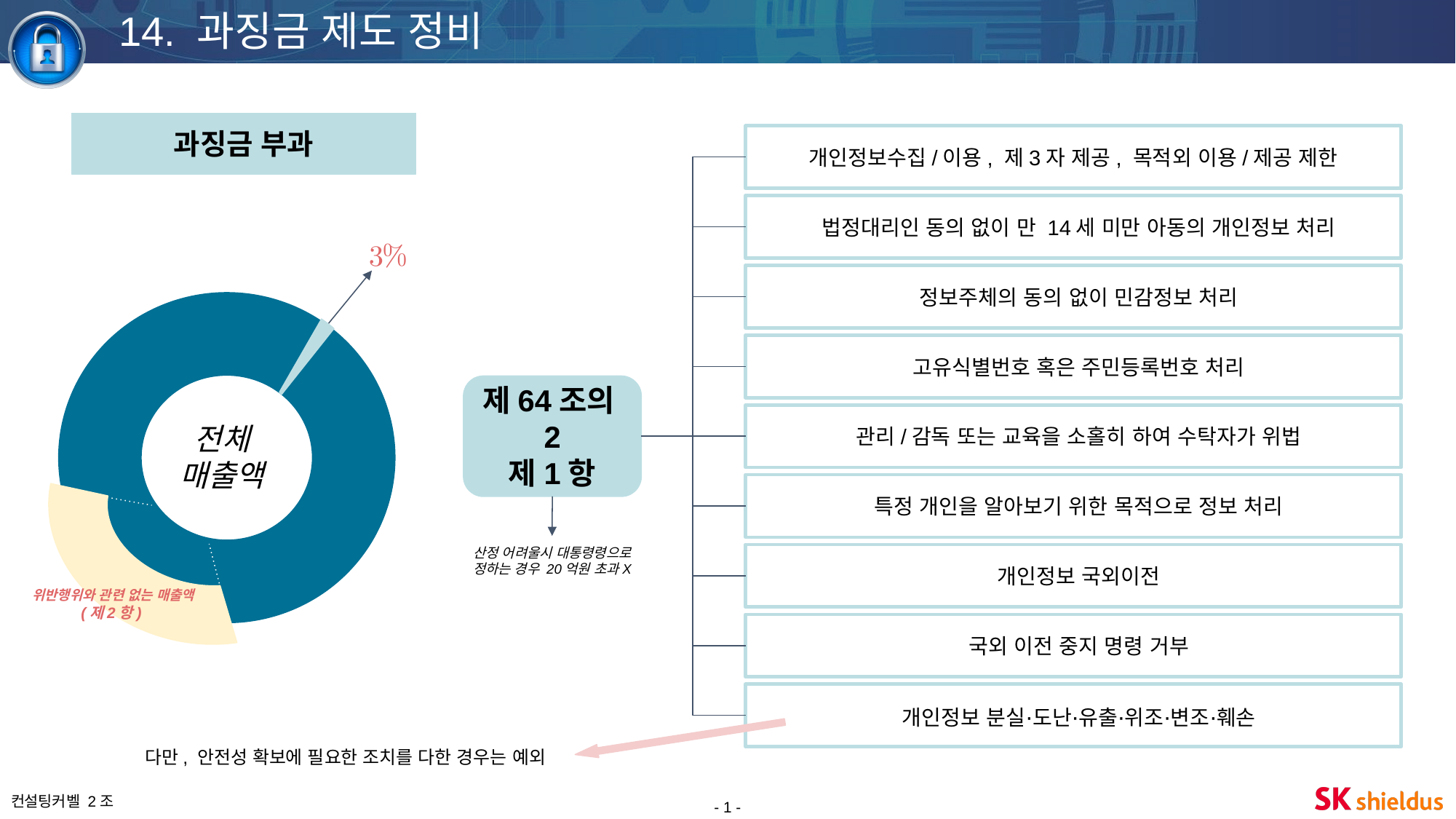

14. 과징금 제도 정비

과징금 부과
개인정보수집/이용, 제3자 제공, 목적외 이용/제공 제한
 법정대리인 동의 없이 만 14세 미만 아동의 개인정보 처리
3%
 정보주체의 동의 없이 민감정보 처리

 고유식별번호 혹은 주민등록번호 처리
제64조의2
제1항

 관리/감독 또는 교육을 소홀히 하여 수탁자가 위법
전체
매출액
 특정 개인을 알아보기 위한 목적으로 정보 처리
산정 어려울시 대통령령으로 정하는 경우 20억원 초과X
 개인정보 국외이전
위반행위와 관련 없는 매출액
(제2항)
 국외 이전 중지 명령 거부
 개인정보 분실∙도난∙유출∙위조∙변조∙훼손

다만, 안전성 확보에 필요한 조치를 다한 경우는 예외
- 1 -